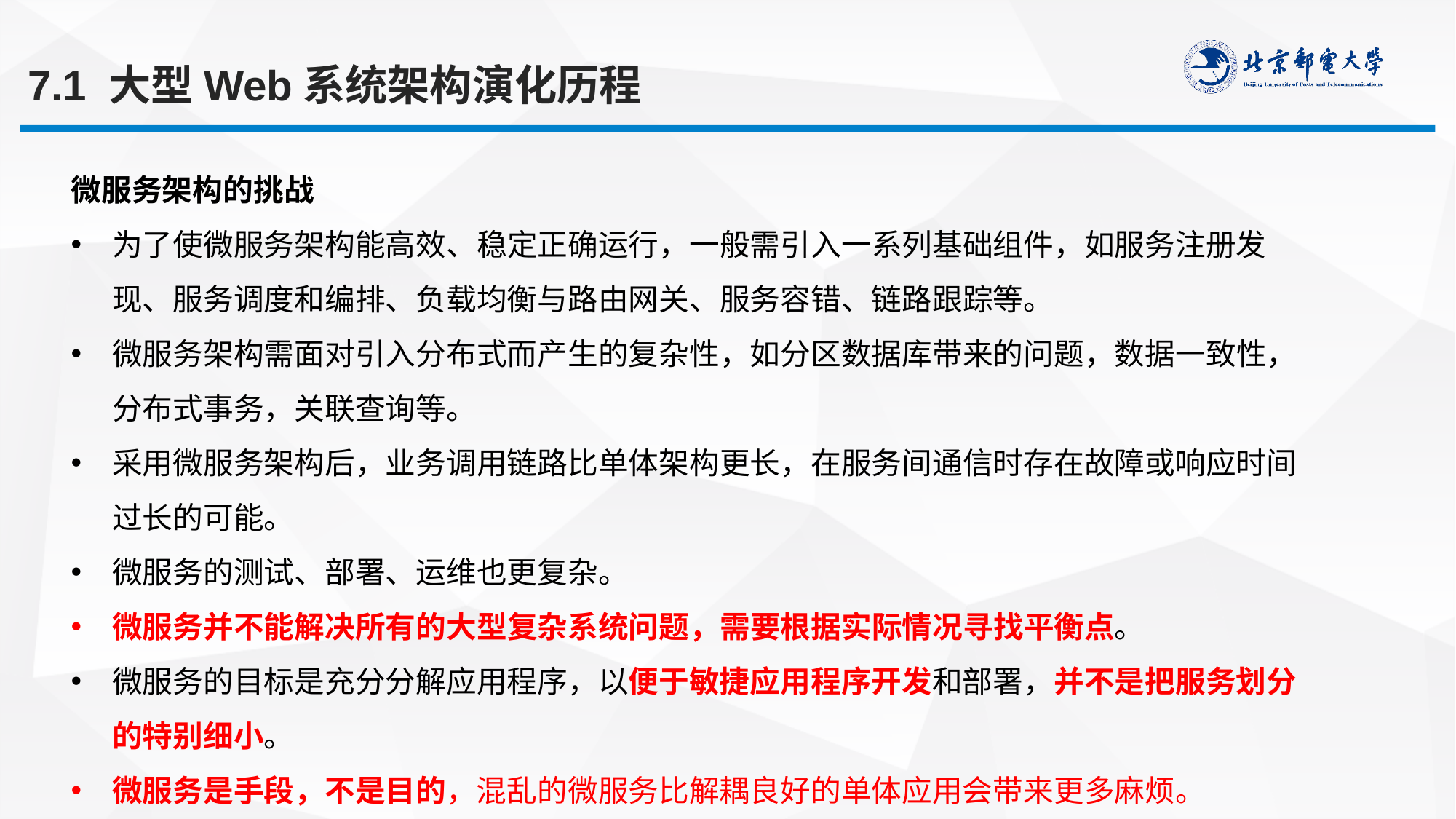

7.1 大型Web系统架构演化历程

微服务架构的挑战
为了使微服务架构能高效、稳定正确运行，一般需引入一系列基础组件，如服务注册发现、服务调度和编排、负载均衡与路由网关、服务容错、链路跟踪等。
微服务架构需面对引入分布式而产生的复杂性，如分区数据库带来的问题，数据一致性，分布式事务，关联查询等。
采用微服务架构后，业务调用链路比单体架构更长，在服务间通信时存在故障或响应时间过长的可能。
微服务的测试、部署、运维也更复杂。
微服务并不能解决所有的大型复杂系统问题，需要根据实际情况寻找平衡点。
微服务的目标是充分分解应用程序，以便于敏捷应用程序开发和部署，并不是把服务划分的特别细小。
微服务是手段，不是目的，混乱的微服务比解耦良好的单体应用会带来更多麻烦。